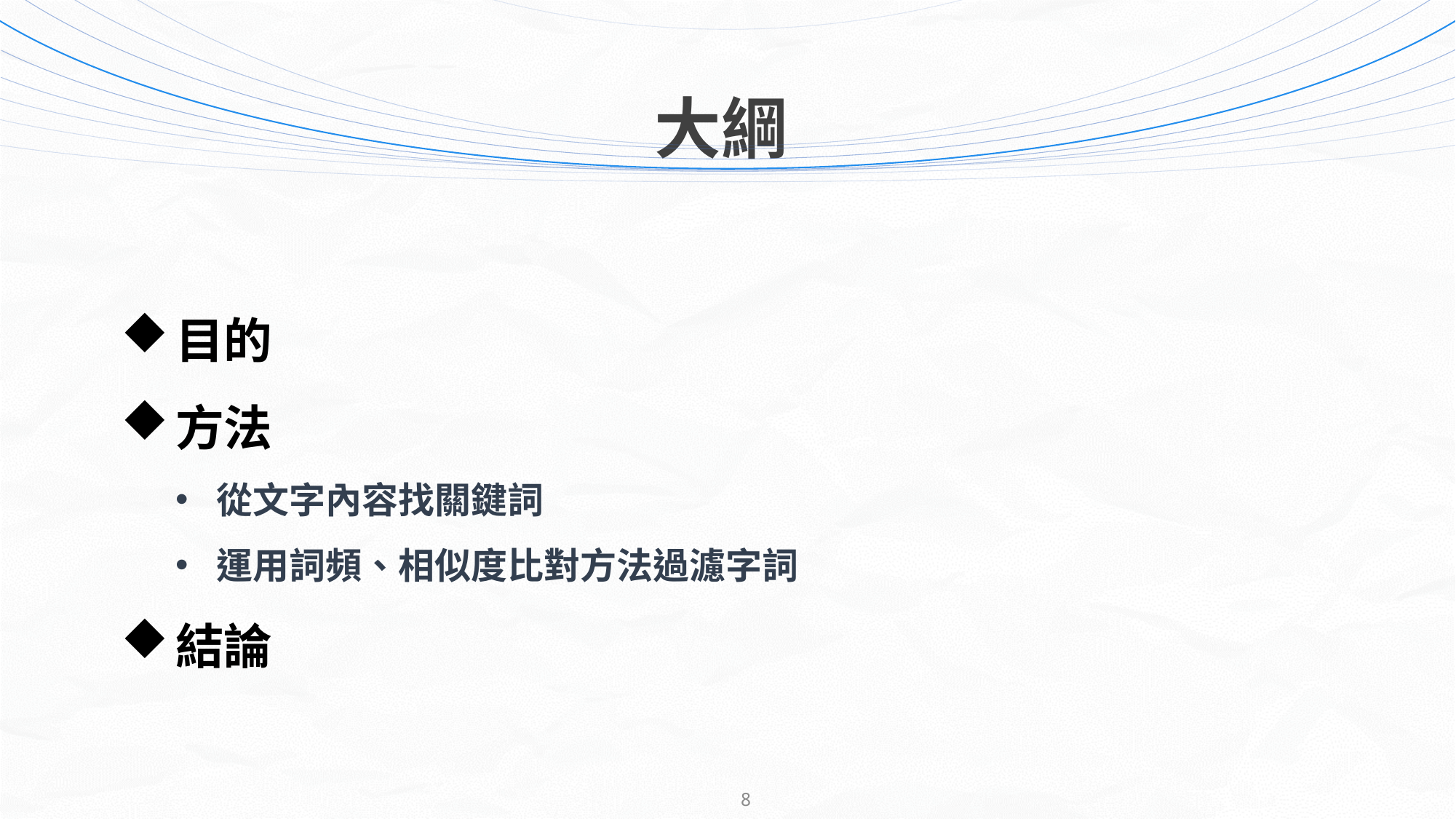

大綱
目的
方法
從文字內容找關鍵詞
運用詞頻、相似度比對方法過濾字詞
結論
8